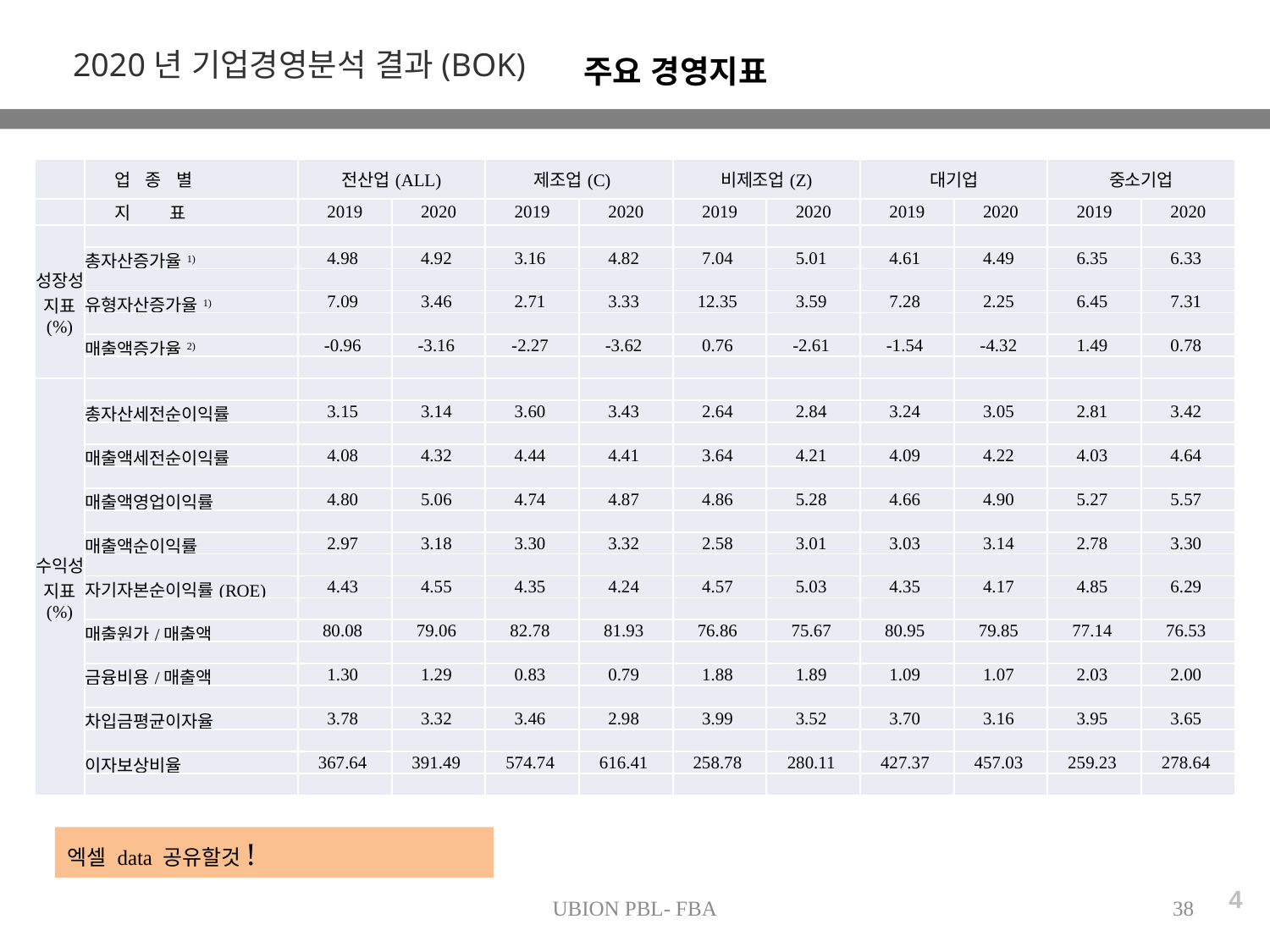

2020년 기업경영분석 결과(BOK)

주요 경영지표

|  | 업 종 별 | 전산업(ALL) |  | 제조업(C) |  | 비제조업(Z) |  | 대기업 |  | 중소기업 |  |
| --- | --- | --- | --- | --- | --- | --- | --- | --- | --- | --- | --- |
|  | 지 표 | 2019 | 2020 | 2019 | 2020 | 2019 | 2020 | 2019 | 2020 | 2019 | 2020 |
| 성장성 지표 (%) |  |  |  |  |  |  |  |  |  |  |  |
|  | 총자산증가율1) | 4.98 | 4.92 | 3.16 | 4.82 | 7.04 | 5.01 | 4.61 | 4.49 | 6.35 | 6.33 |
|  |  |  |  |  |  |  |  |  |  |  |  |
|  | 유형자산증가율1) | 7.09 | 3.46 | 2.71 | 3.33 | 12.35 | 3.59 | 7.28 | 2.25 | 6.45 | 7.31 |
|  |  |  |  |  |  |  |  |  |  |  |  |
|  | 매출액증가율2) | -0.96 | -3.16 | -2.27 | -3.62 | 0.76 | -2.61 | -1.54 | -4.32 | 1.49 | 0.78 |
|  |  |  |  |  |  |  |  |  |  |  |  |
| 수익성 지표 (%) |  |  |  |  |  |  |  |  |  |  |  |
|  | 총자산세전순이익률 | 3.15 | 3.14 | 3.60 | 3.43 | 2.64 | 2.84 | 3.24 | 3.05 | 2.81 | 3.42 |
|  |  |  |  |  |  |  |  |  |  |  |  |
|  | 매출액세전순이익률 | 4.08 | 4.32 | 4.44 | 4.41 | 3.64 | 4.21 | 4.09 | 4.22 | 4.03 | 4.64 |
|  |  |  |  |  |  |  |  |  |  |  |  |
|  | 매출액영업이익률 | 4.80 | 5.06 | 4.74 | 4.87 | 4.86 | 5.28 | 4.66 | 4.90 | 5.27 | 5.57 |
|  |  |  |  |  |  |  |  |  |  |  |  |
|  | 매출액순이익률 | 2.97 | 3.18 | 3.30 | 3.32 | 2.58 | 3.01 | 3.03 | 3.14 | 2.78 | 3.30 |
|  |  |  |  |  |  |  |  |  |  |  |  |
|  | 자기자본순이익률(ROE) | 4.43 | 4.55 | 4.35 | 4.24 | 4.57 | 5.03 | 4.35 | 4.17 | 4.85 | 6.29 |
|  |  |  |  |  |  |  |  |  |  |  |  |
|  | 매출원가/매출액 | 80.08 | 79.06 | 82.78 | 81.93 | 76.86 | 75.67 | 80.95 | 79.85 | 77.14 | 76.53 |
|  |  |  |  |  |  |  |  |  |  |  |  |
|  | 금융비용/매출액 | 1.30 | 1.29 | 0.83 | 0.79 | 1.88 | 1.89 | 1.09 | 1.07 | 2.03 | 2.00 |
|  |  |  |  |  |  |  |  |  |  |  |  |
|  | 차입금평균이자율 | 3.78 | 3.32 | 3.46 | 2.98 | 3.99 | 3.52 | 3.70 | 3.16 | 3.95 | 3.65 |
|  |  |  |  |  |  |  |  |  |  |  |  |
|  | 이자보상비율 | 367.64 | 391.49 | 574.74 | 616.41 | 258.78 | 280.11 | 427.37 | 457.03 | 259.23 | 278.64 |
|  |  |  |  |  |  |  |  |  |  |  |  |
엑셀 data 공유할것!
4
UBION PBL- FBA
38